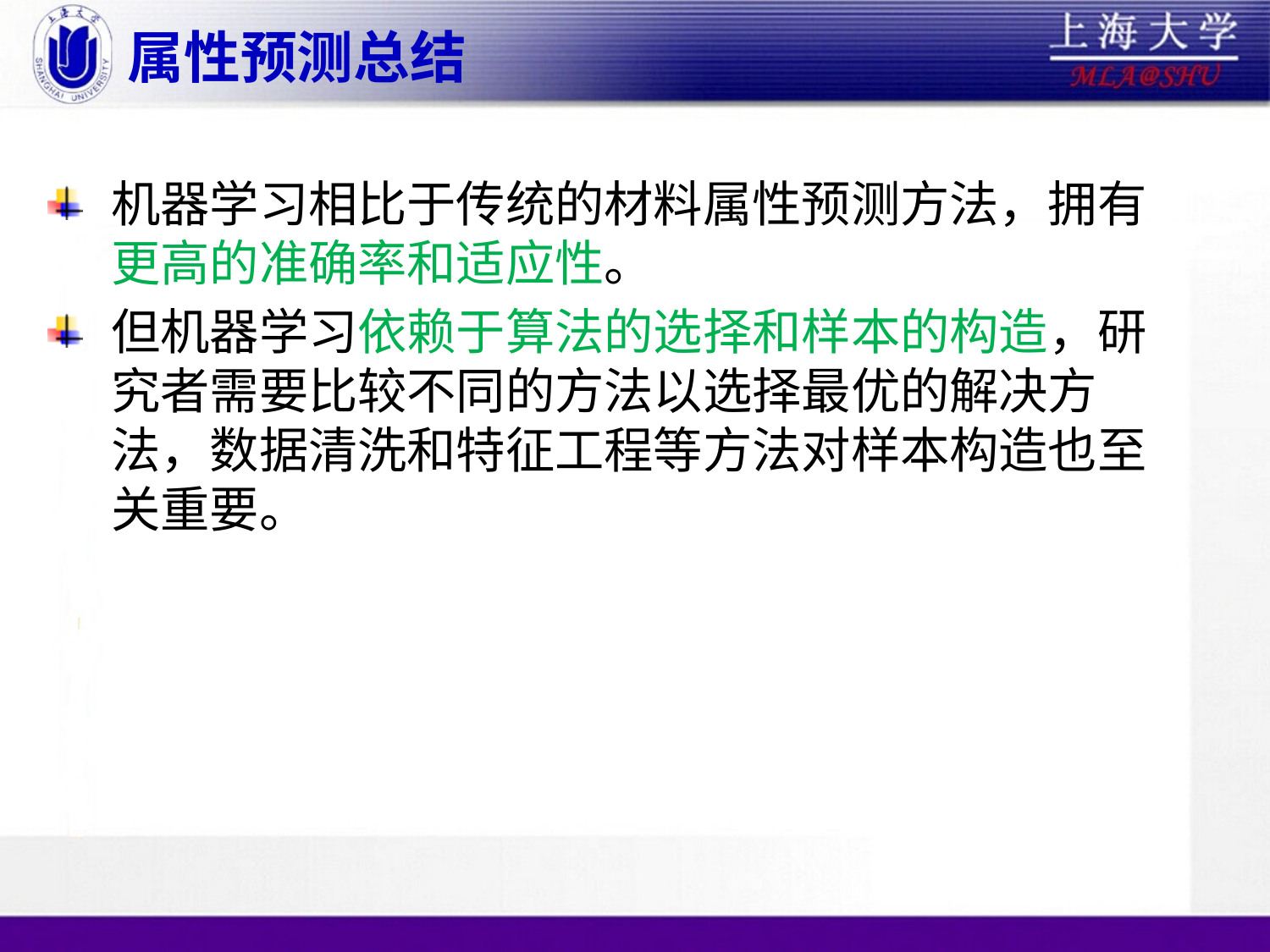

# 属性预测总结
机器学习相比于传统的材料属性预测方法，拥有更高的准确率和适应性。
但机器学习依赖于算法的选择和样本的构造，研究者需要比较不同的方法以选择最优的解决方法，数据清洗和特征工程等方法对样本构造也至关重要。